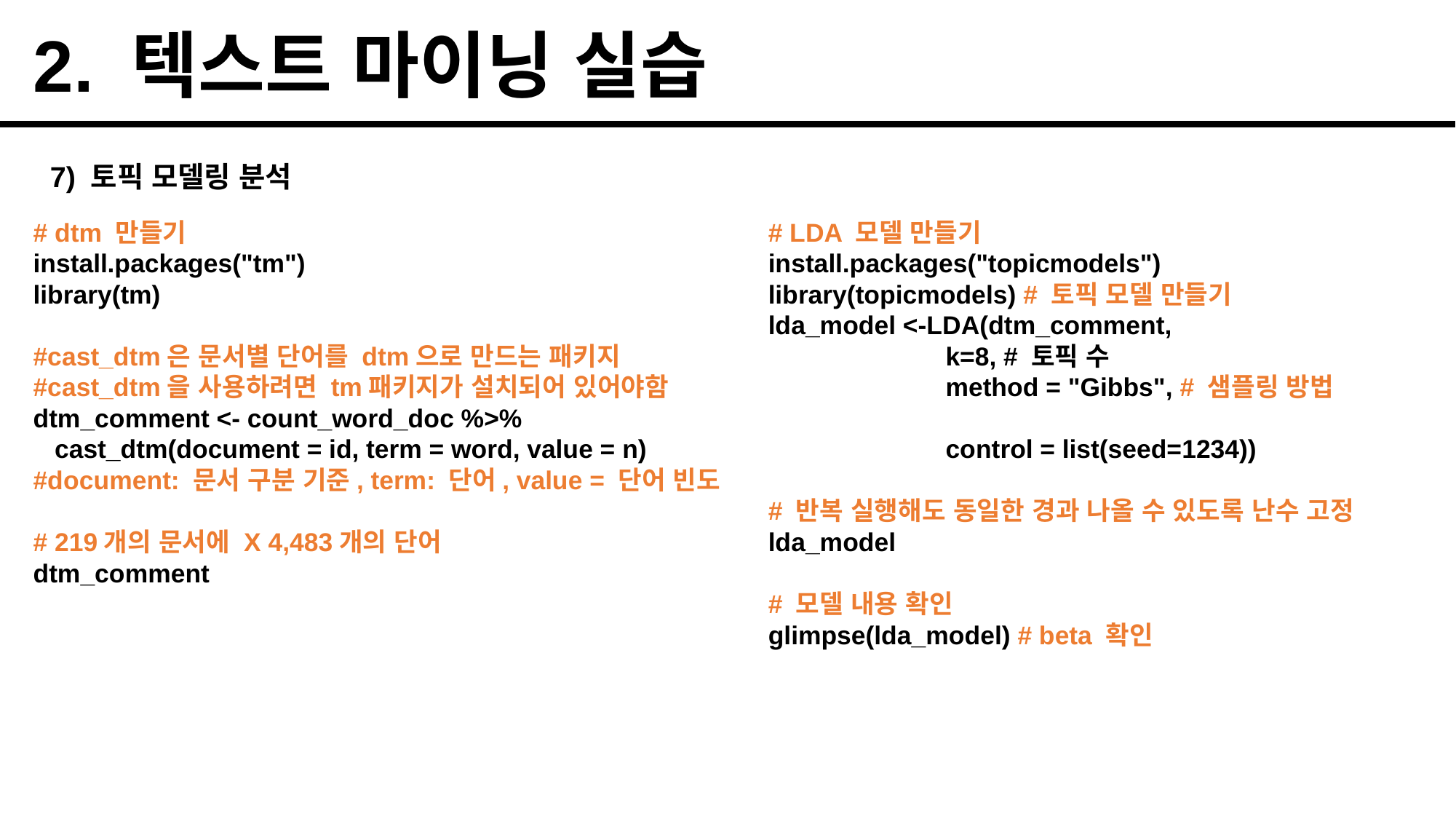

2. 텍스트 마이닝 실습
7) 토픽 모델링 분석
# dtm 만들기
install.packages("tm")
library(tm)

#cast_dtm은 문서별 단어를 dtm으로 만드는 패키지
#cast_dtm을 사용하려면 tm패키지가 설치되어 있어야함
dtm_comment <- count_word_doc %>%
   cast_dtm(document = id, term = word, value = n)
#document: 문서 구분 기준, term: 단어, value = 단어 빈도

# 219개의 문서에 X 4,483개의 단어
dtm_comment
# LDA 모델 만들기
install.packages("topicmodels")
library(topicmodels) # 토픽 모델 만들기
lda_model <-LDA(dtm_comment,
                         k=8, # 토픽 수
                         method = "Gibbs", # 샘플링 방법
                         control = list(seed=1234))

# 반복 실행해도 동일한 경과 나올 수 있도록 난수 고정
lda_model

# 모델 내용 확인
glimpse(lda_model) # beta 확인